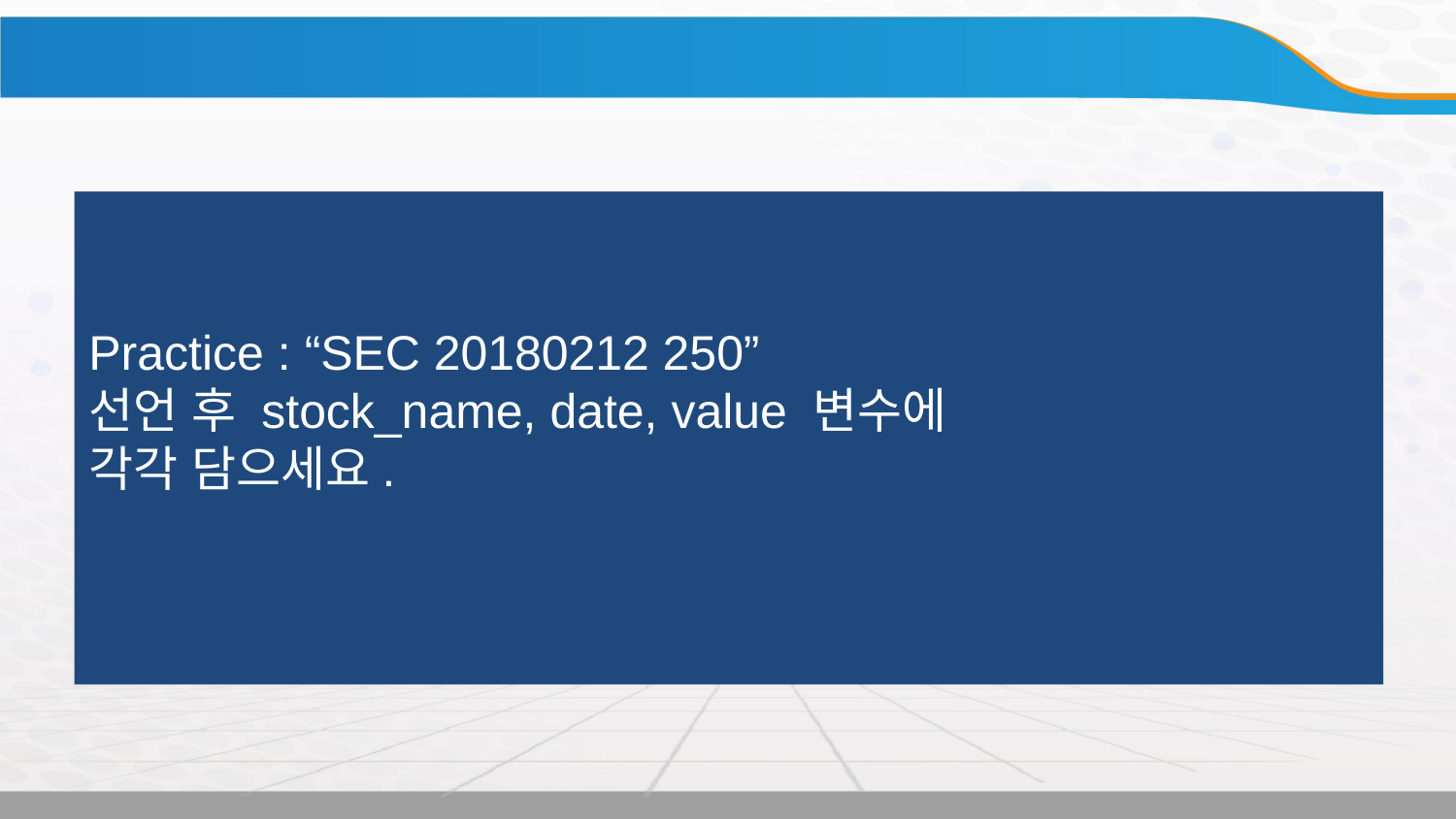

Practice : “SEC 20180212 250”
선언 후 stock_name, date, value 변수에
각각 담으세요.